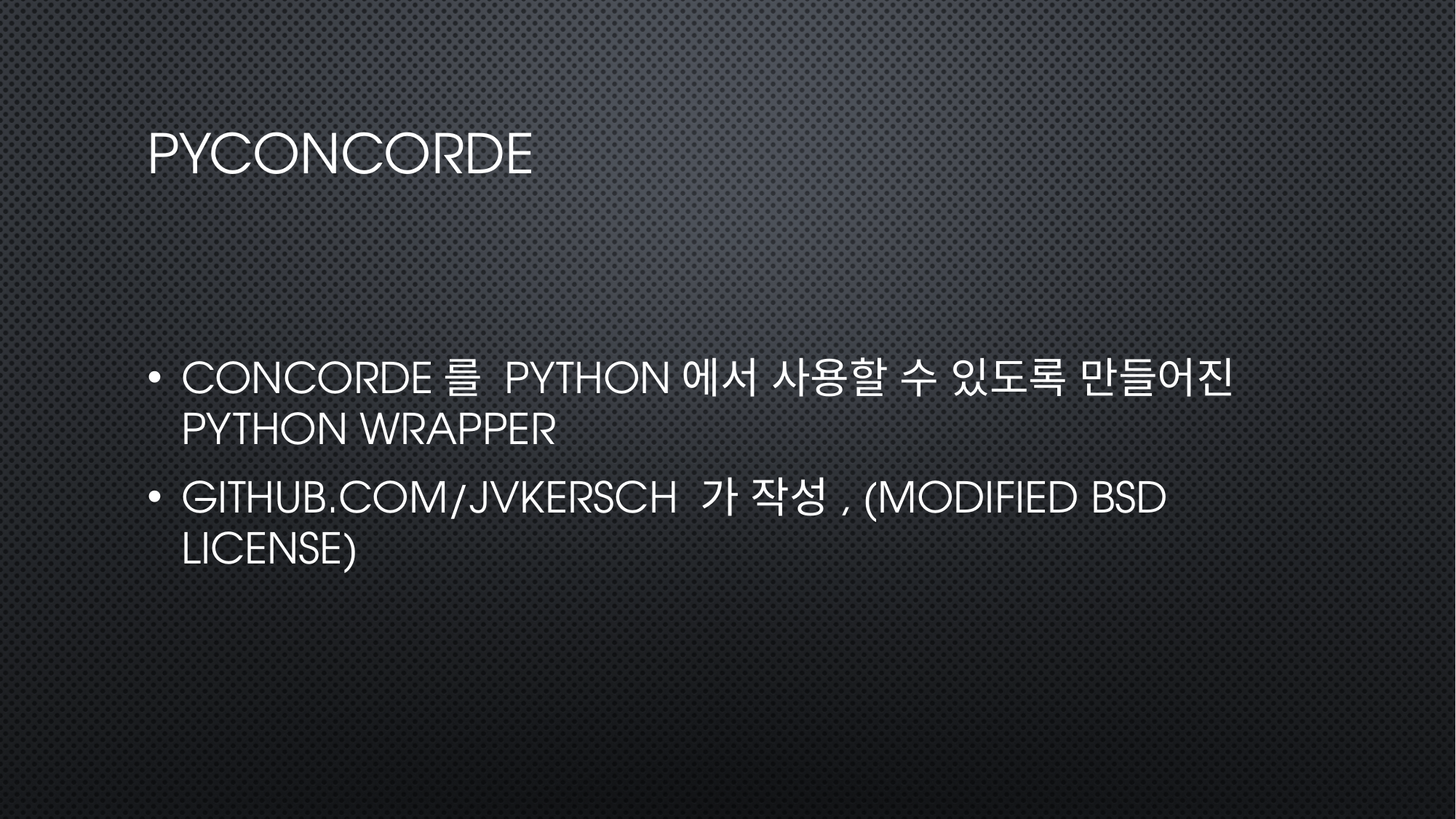

# Pyconcorde
Concorde를 Python에서 사용할 수 있도록 만들어진 Python wrapper
github.com/jvkersch 가 작성, (Modified BSD License)